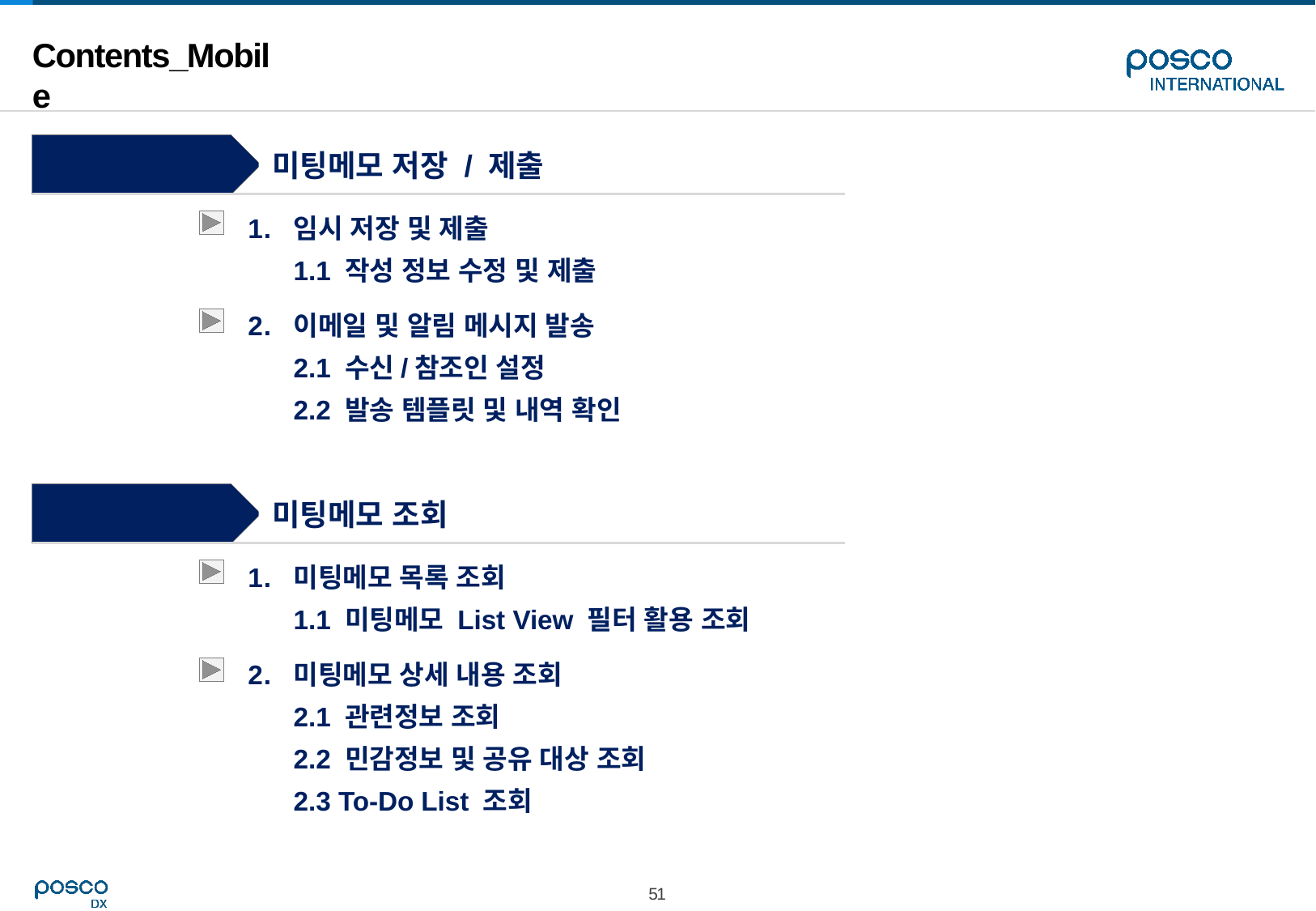

# Contents_Mobile
Step 2
미팅메모 저장 / 제출
임시 저장 및 제출
1.1 작성 정보 수정 및 제출
이메일 및 알림 메시지 발송
2.1 수신/참조인 설정
2.2 발송 템플릿 및 내역 확인

Step 3
미팅메모 조회
미팅메모 목록 조회
1.1 미팅메모 List View 필터 활용 조회
미팅메모 상세 내용 조회
2.1 관련정보 조회
2.2 민감정보 및 공유 대상 조회
2.3 To-Do List 조회